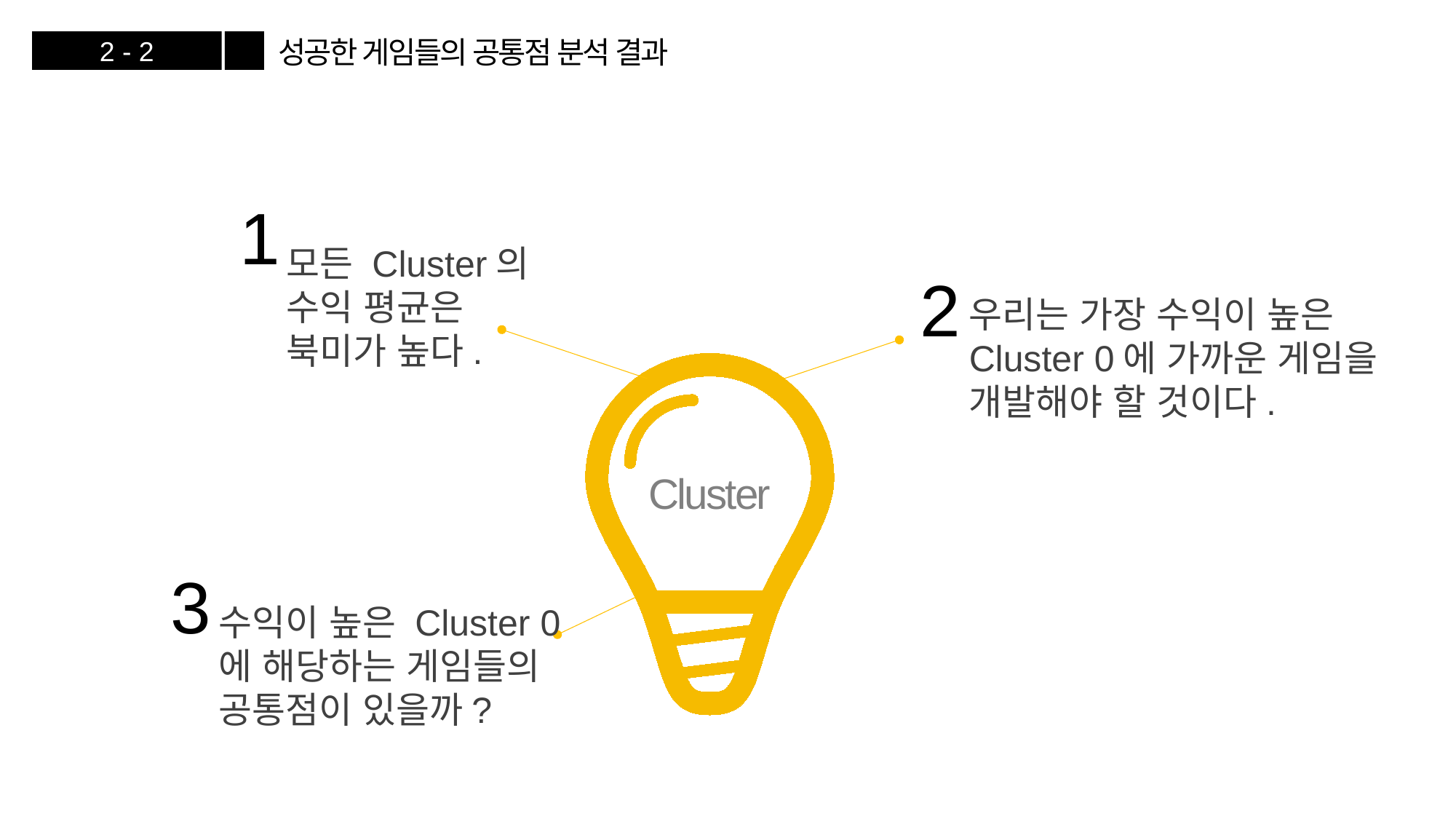

성공한 게임들의 공통점 분석 결과
2 - 2

1
모든 Cluster의 수익 평균은 북미가 높다.
2
우리는 가장 수익이 높은
Cluster 0에 가까운 게임을
개발해야 할 것이다.

Cluster
3
수익이 높은 Cluster 0에 해당하는 게임들의 공통점이 있을까?